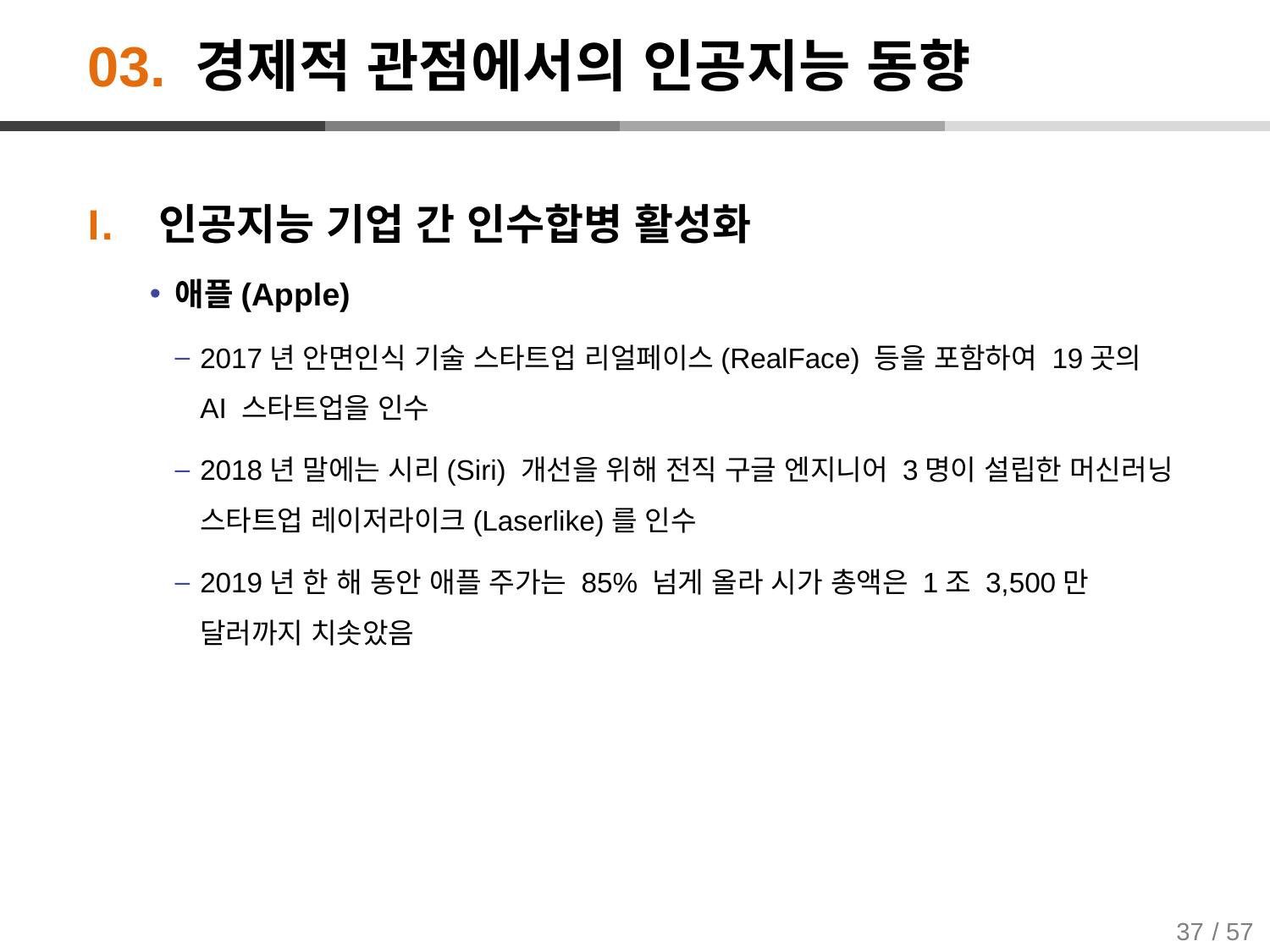

# 03. 경제적 관점에서의 인공지능 동향
인공지능 기업 간 인수합병 활성화
애플(Apple)
2017년 안면인식 기술 스타트업 리얼페이스(RealFace) 등을 포함하여 19곳의 AI 스타트업을 인수
2018년 말에는 시리(Siri) 개선을 위해 전직 구글 엔지니어 3명이 설립한 머신러닝 스타트업 레이저라이크(Laserlike)를 인수
2019년 한 해 동안 애플 주가는 85% 넘게 올라 시가 총액은 1조 3,500만 달러까지 치솟았음